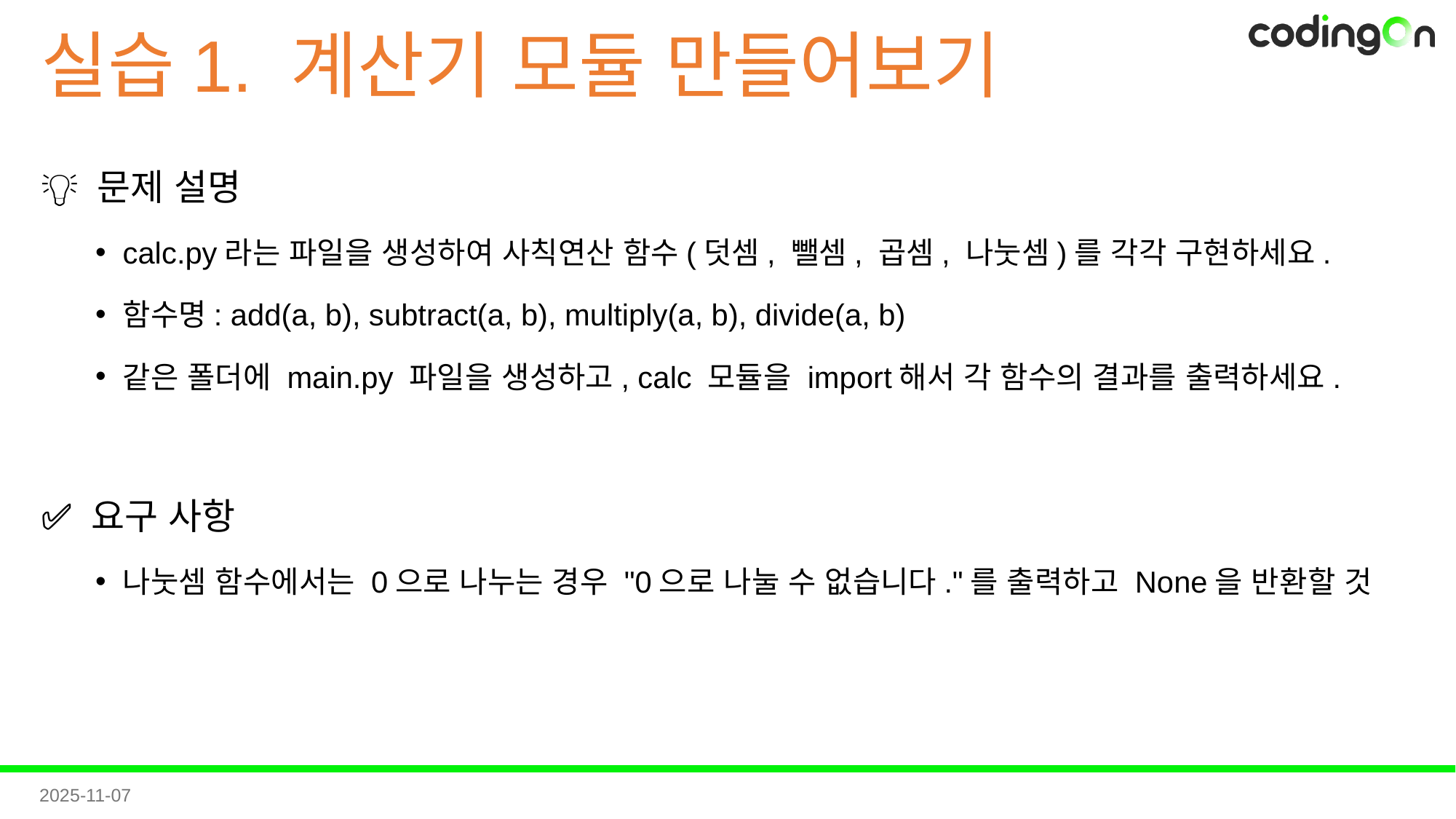

# 실습1. 계산기 모듈 만들어보기
💡 문제 설명
calc.py라는 파일을 생성하여 사칙연산 함수(덧셈, 뺄셈, 곱셈, 나눗셈)를 각각 구현하세요.
함수명: add(a, b), subtract(a, b), multiply(a, b), divide(a, b)
같은 폴더에 main.py 파일을 생성하고, calc 모듈을 import해서 각 함수의 결과를 출력하세요.

✅ 요구 사항
나눗셈 함수에서는 0으로 나누는 경우 "0으로 나눌 수 없습니다."를 출력하고 None을 반환할 것
2025-11-07